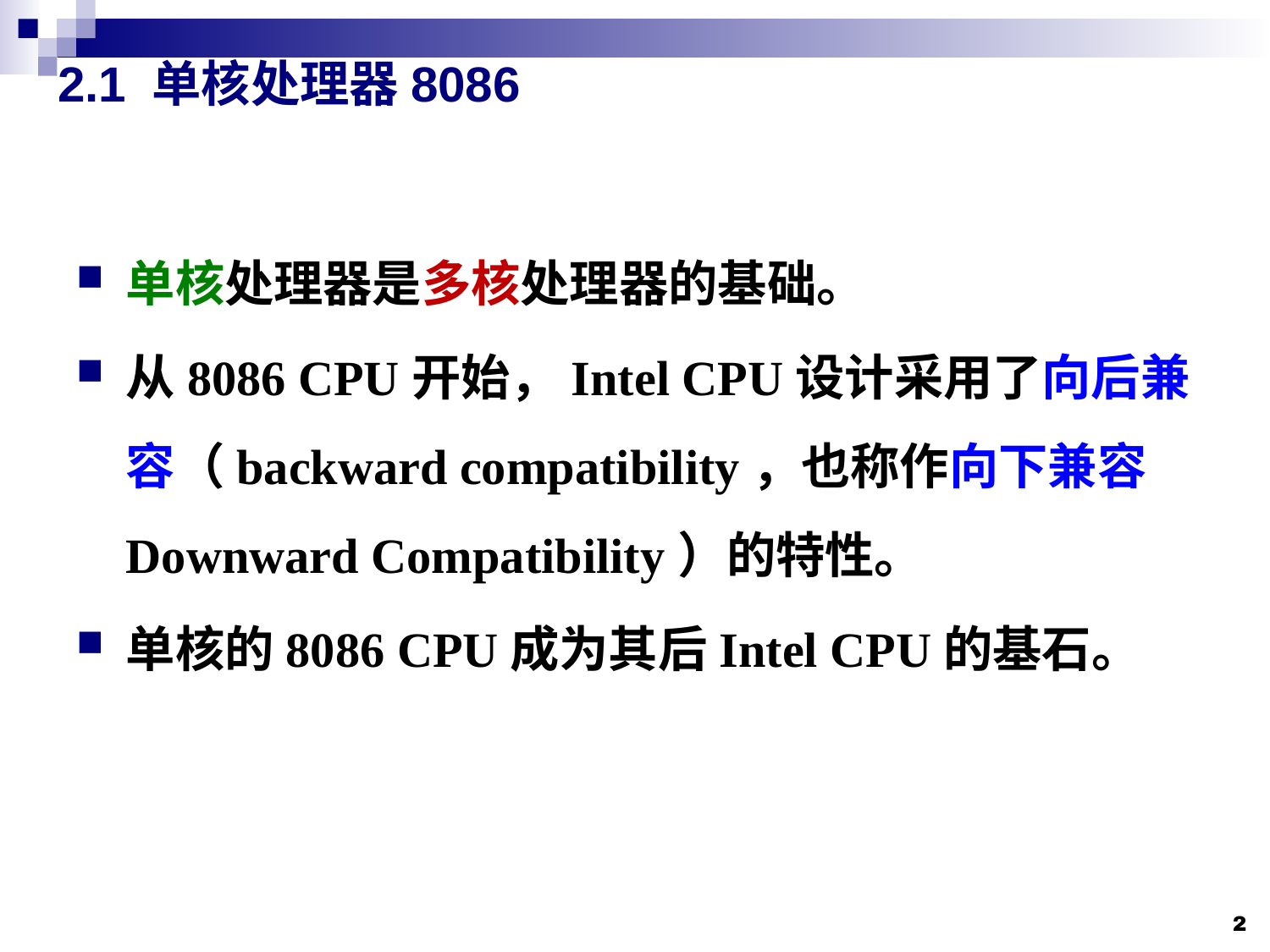

# 2.1 单核处理器8086
单核处理器是多核处理器的基础。
从8086 CPU开始，Intel CPU设计采用了向后兼容（backward compatibility，也称作向下兼容Downward Compatibility）的特性。
单核的8086 CPU成为其后Intel CPU的基石。
2